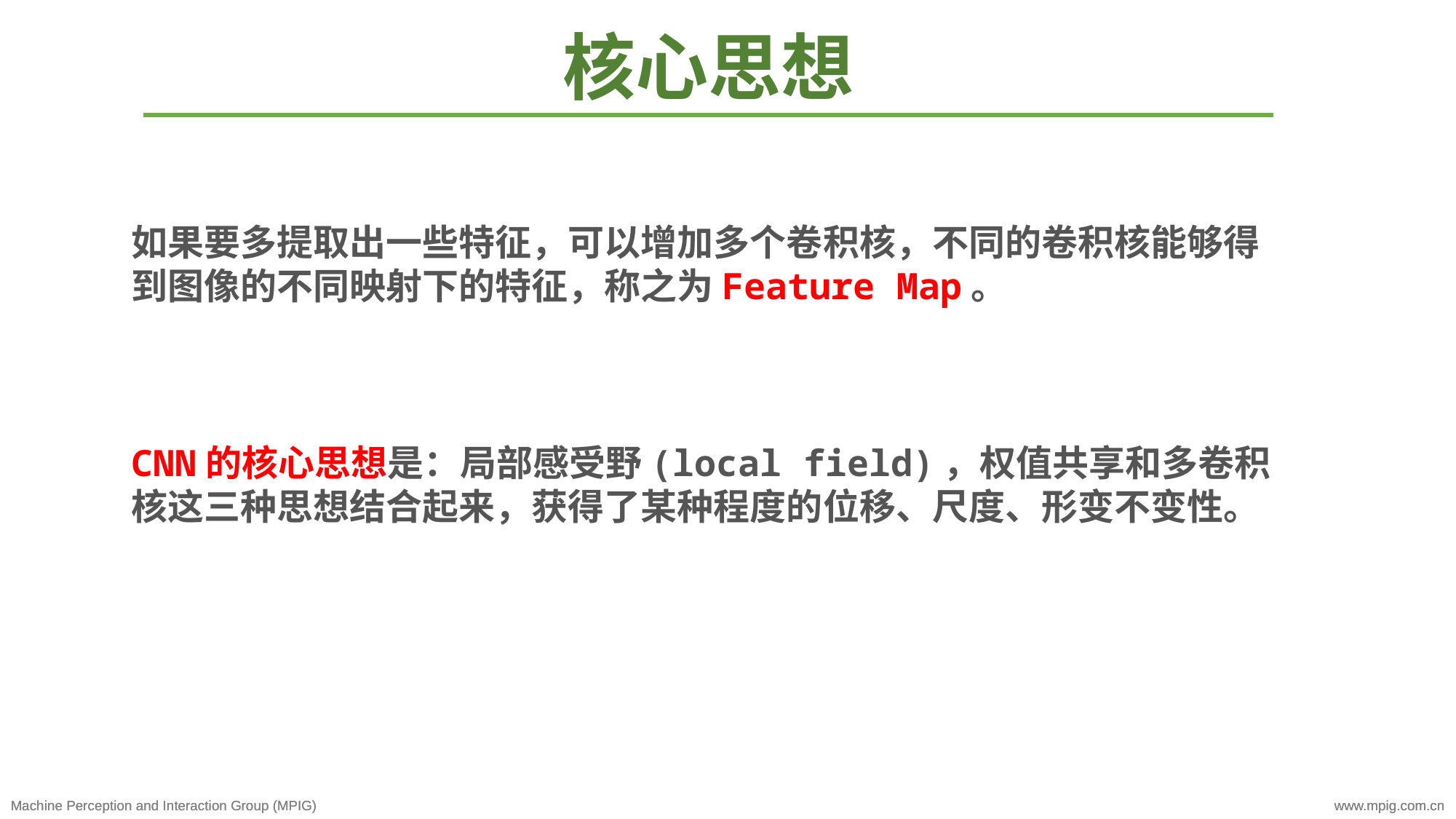

核心思想
如果要多提取出一些特征，可以增加多个卷积核，不同的卷积核能够得到图像的不同映射下的特征，称之为Feature Map。

CNN的核心思想是：局部感受野(local field)，权值共享和多卷积核这三种思想结合起来，获得了某种程度的位移、尺度、形变不变性。